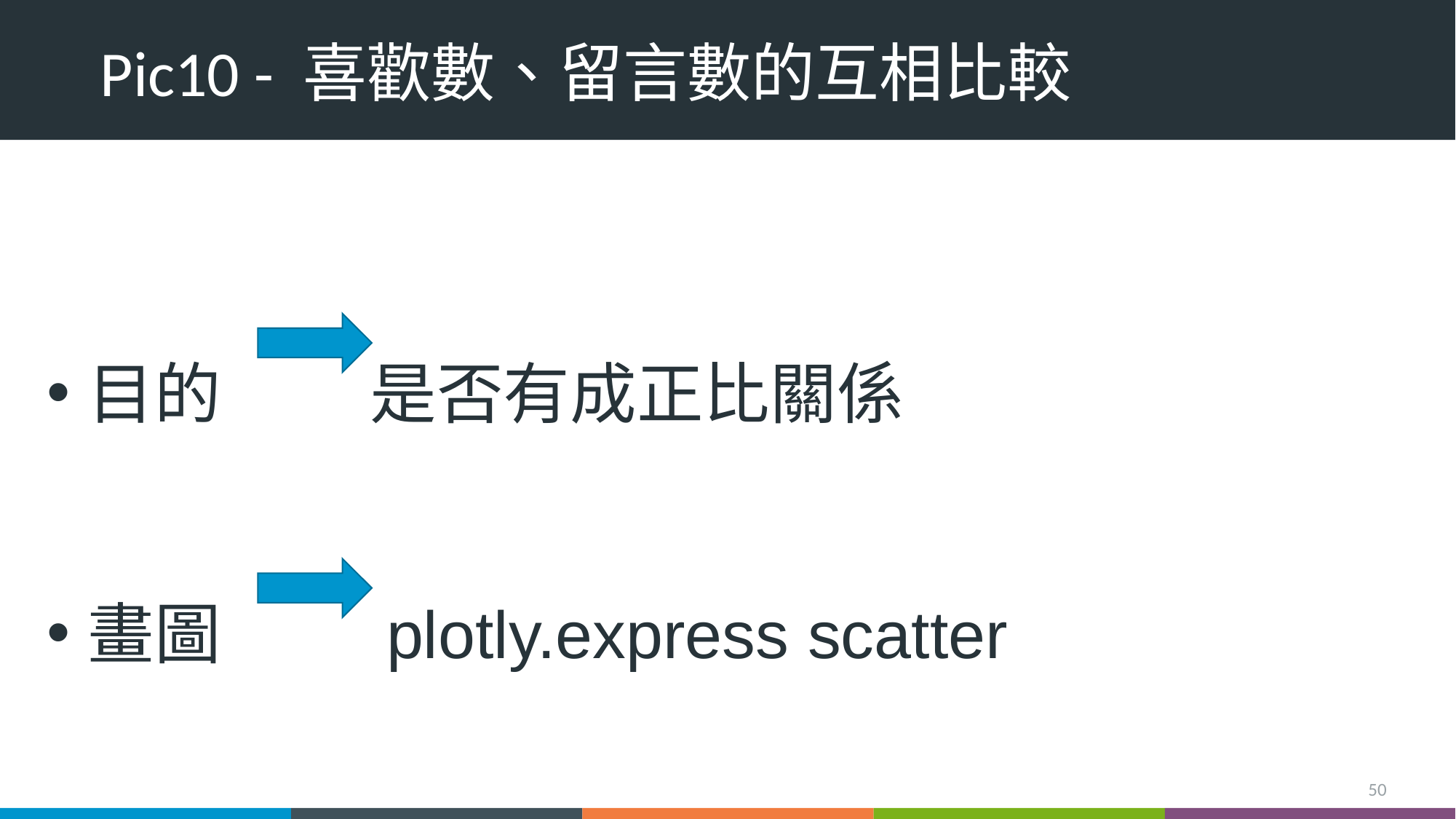

# Pic10 - 喜歡數、留言數的互相比較
目的          是否有成正比關係
畫圖          plotly.express scatter

50